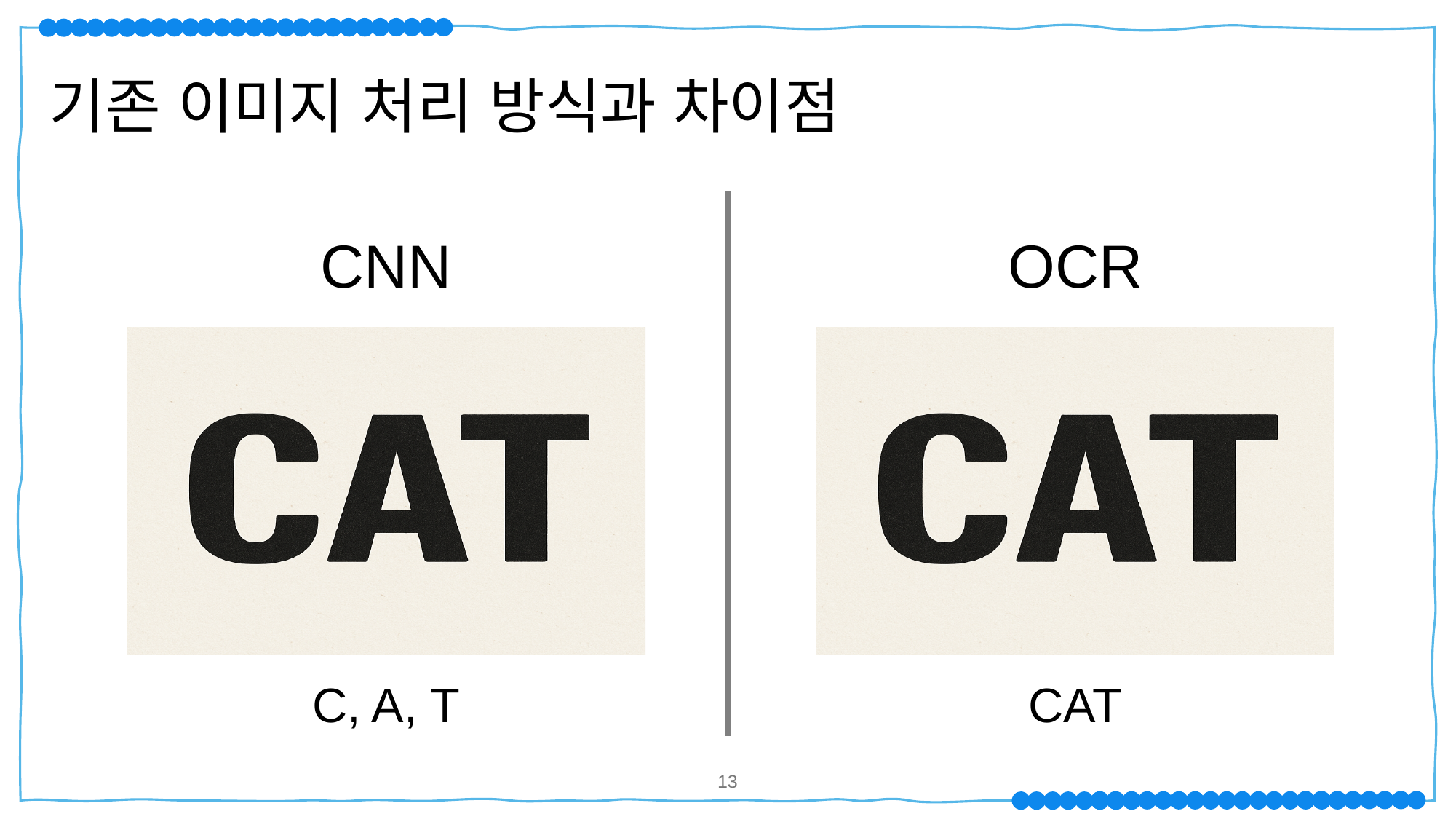

기존 이미지 처리 방식과 차이점
| CNN |
| --- |
|  |
| C, A, T |
| OCR |
| --- |
|  |
| CAT |
13